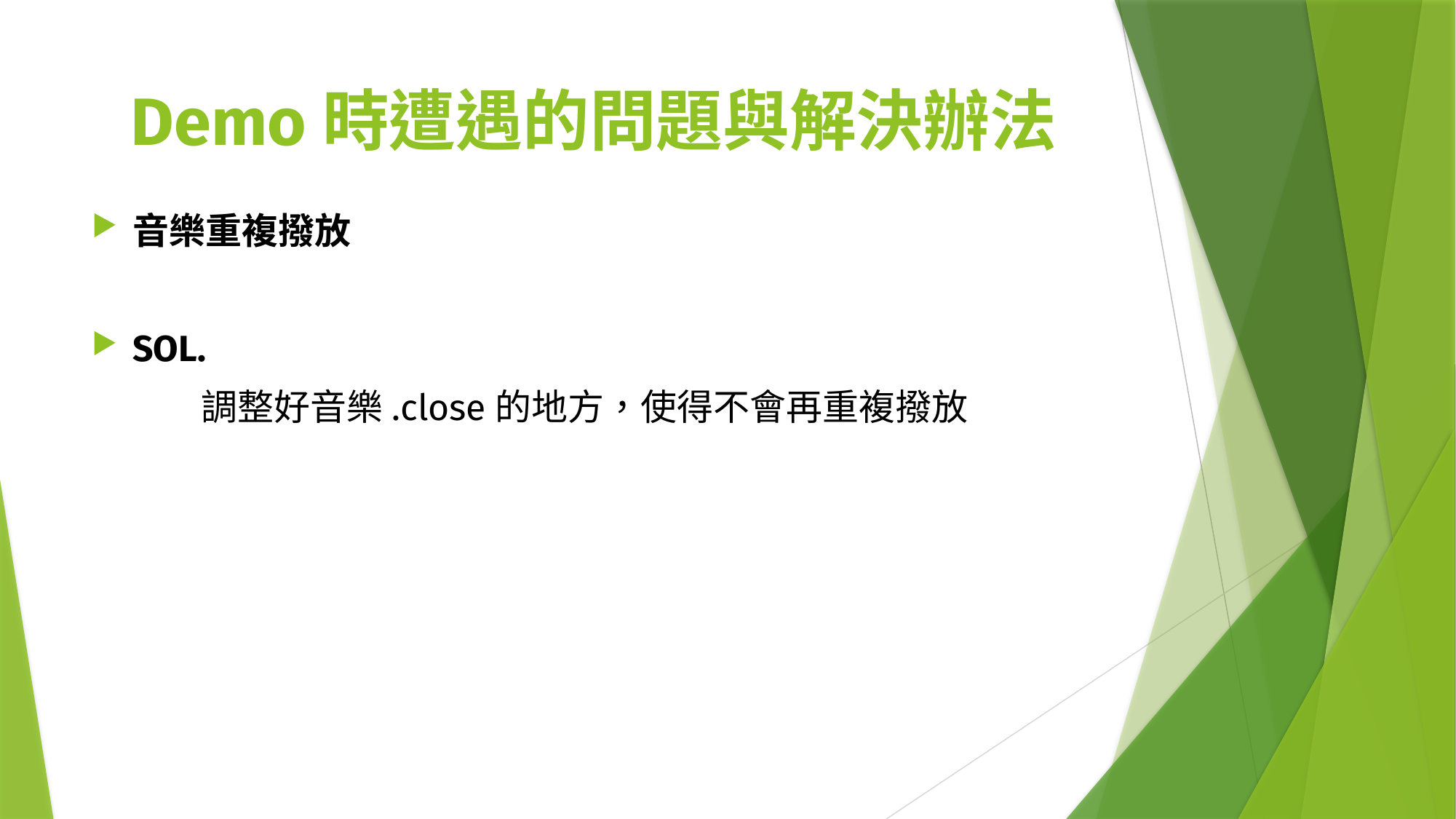

# Demo時遭遇的問題與解決辦法
音樂重複撥放

SOL.
	調整好音樂.close的地方，使得不會再重複撥放